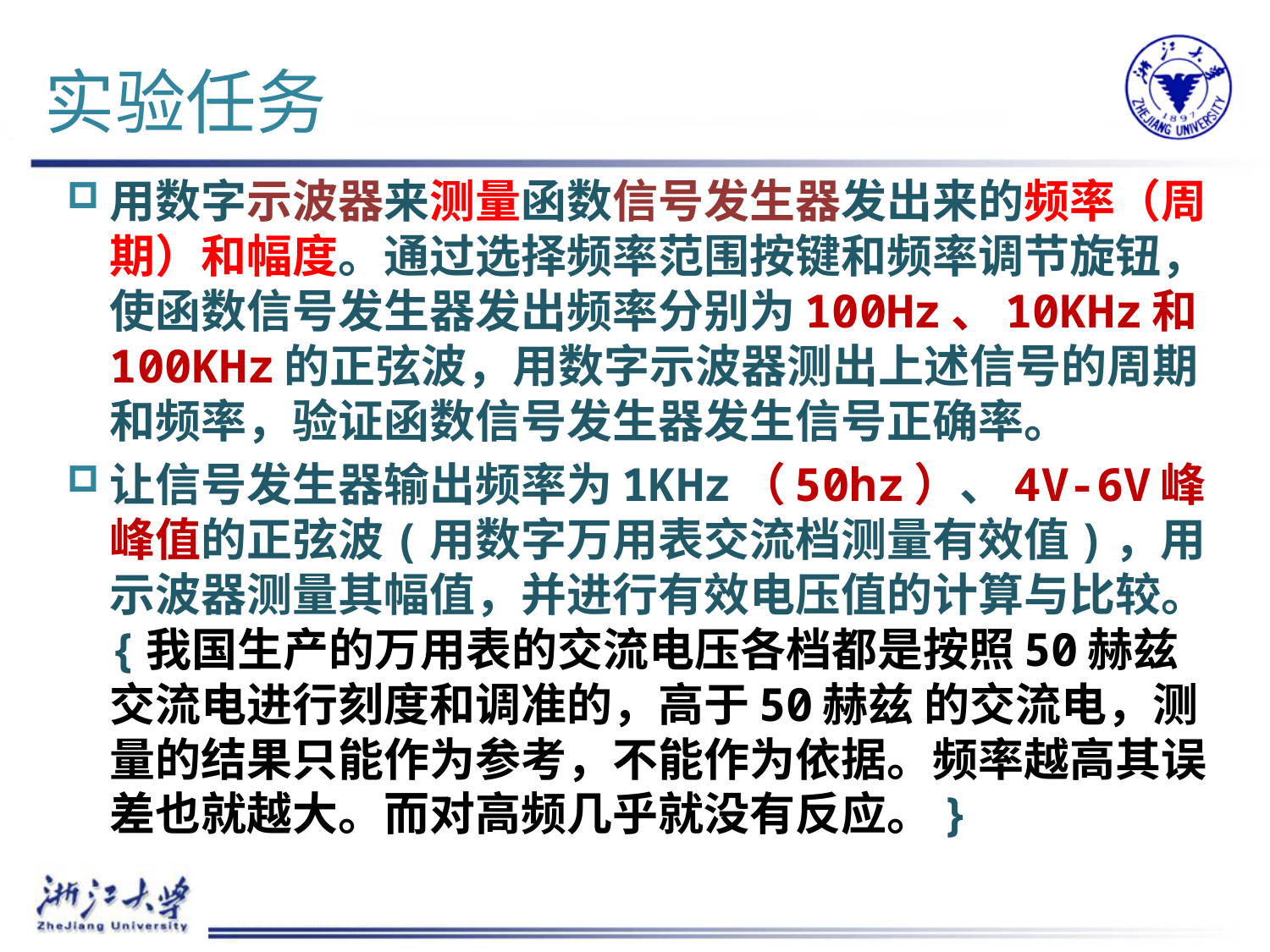

# 实验任务
用数字示波器来测量函数信号发生器发出来的频率（周期）和幅度。通过选择频率范围按键和频率调节旋钮，使函数信号发生器发出频率分别为100Hz、10KHz和100KHz的正弦波，用数字示波器测出上述信号的周期和频率，验证函数信号发生器发生信号正确率。
让信号发生器输出频率为1KHz（50hz）、4V-6V峰峰值的正弦波(用数字万用表交流档测量有效值)，用示波器测量其幅值，并进行有效电压值的计算与比较。{我国生产的万用表的交流电压各档都是按照50赫兹交流电进行刻度和调准的，高于50赫兹 的交流电，测量的结果只能作为参考，不能作为依据。频率越高其误差也就越大。而对高频几乎就没有反应。}